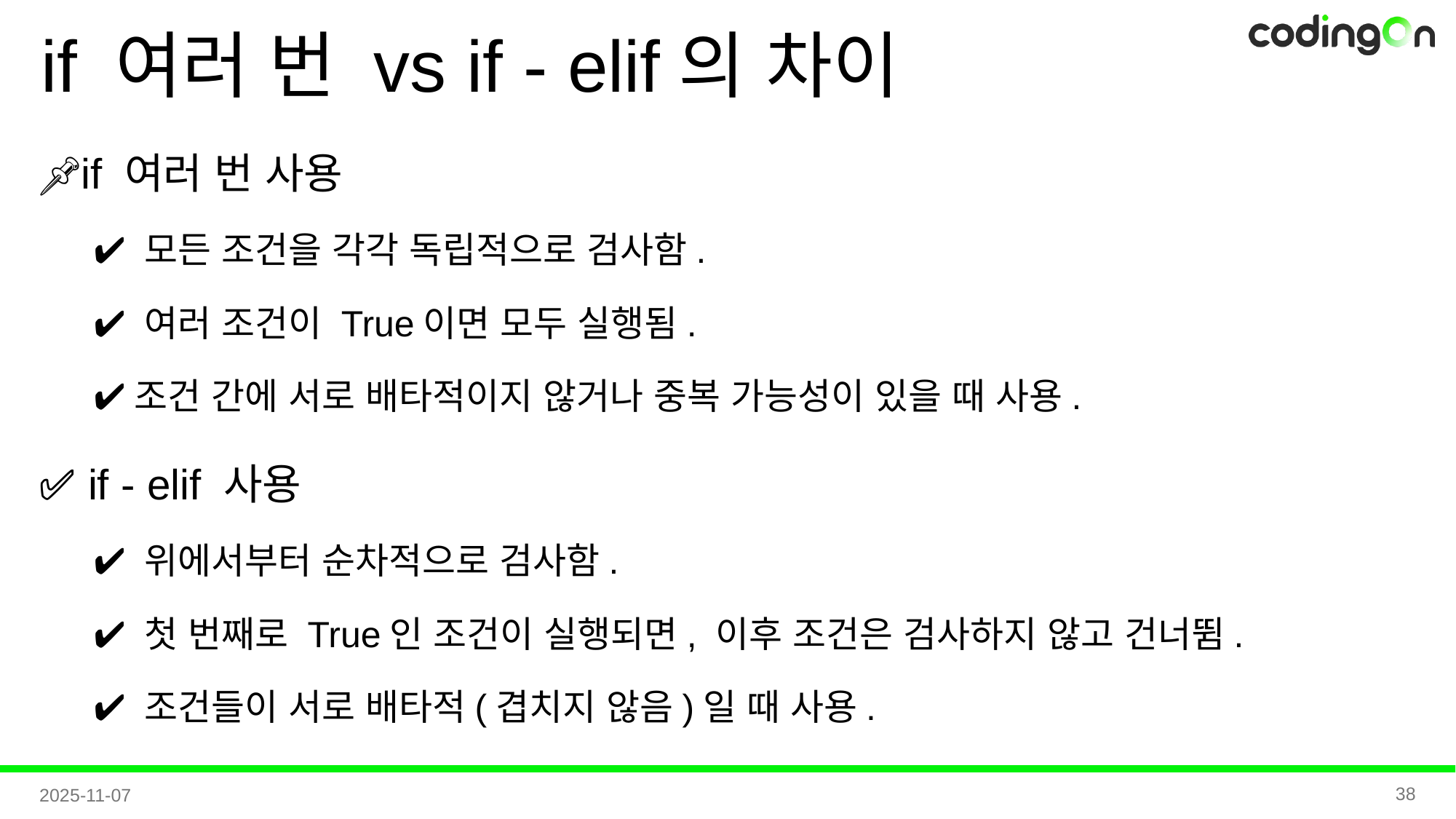

# if 여러 번 vs if - elif의 차이
📌if 여러 번 사용
✔️ 모든 조건을 각각 독립적으로 검사함.
✔️ 여러 조건이 True이면 모두 실행됨.
✔️조건 간에 서로 배타적이지 않거나 중복 가능성이 있을 때 사용.
✅ if - elif 사용
✔️ 위에서부터 순차적으로 검사함.
✔️ 첫 번째로 True인 조건이 실행되면, 이후 조건은 검사하지 않고 건너뜀.
✔️ 조건들이 서로 배타적(겹치지 않음)일 때 사용.
38
2025-11-07